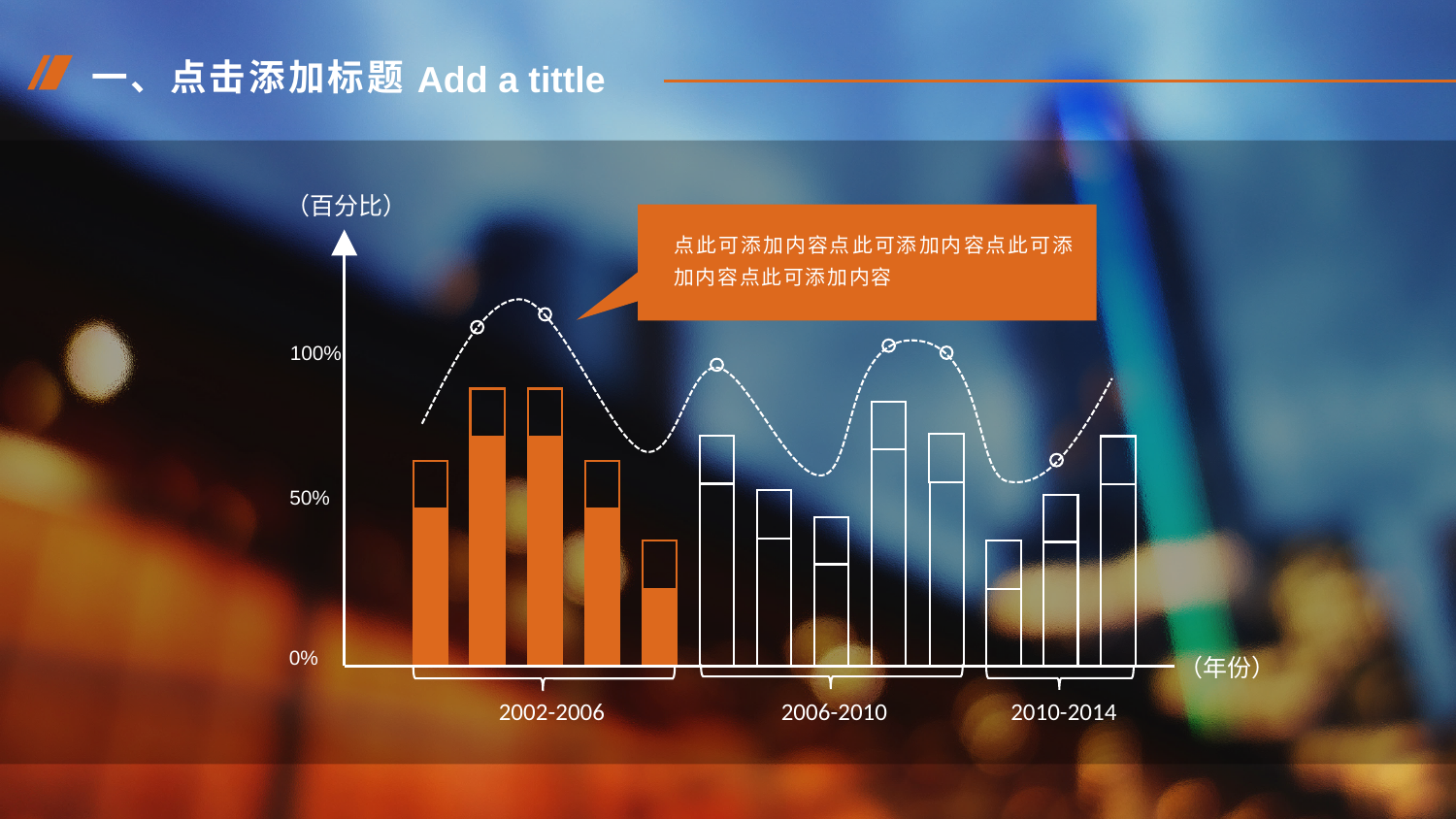

一、点击添加标题

Add a tittle
（百分比）

点此可添加内容点此可添加内容点此可添加内容点此可添加内容

100%

50%

（年份）
0%
2002-2006
2006-2010
2010-2014